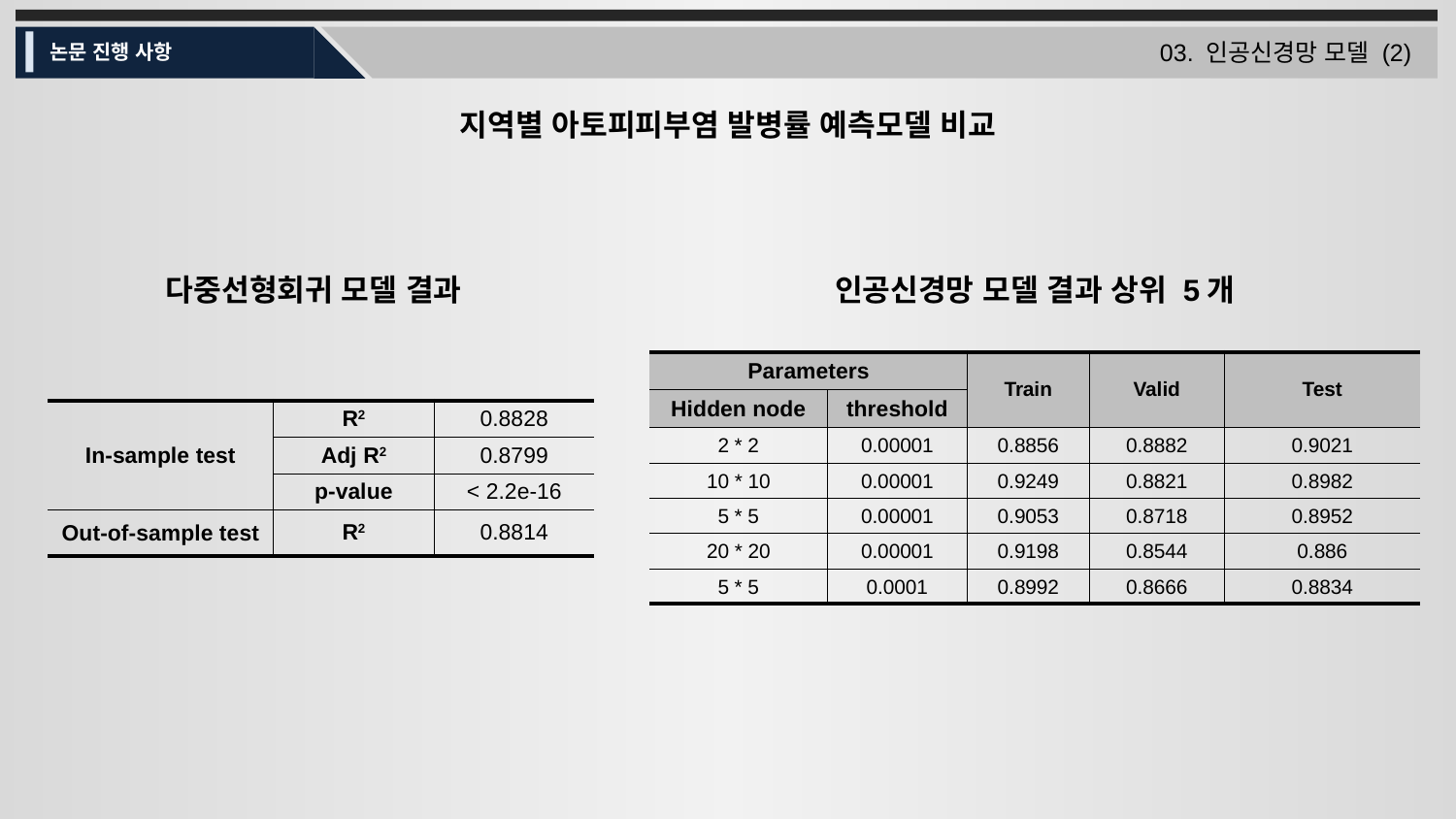

03. 인공신경망 모델 (2)

논문 진행 사항
지역별 아토피피부염 발병률 예측모델 비교
다중선형회귀 모델 결과
인공신경망 모델 결과 상위 5개
| Parameters |  | Train | Valid | Test |
| --- | --- | --- | --- | --- |
| Hidden node | threshold | R2 | R2 | R2 |
| 2 \* 2 | 0.00001 | 0.8856 | 0.8882 | 0.9021 |
| 10 \* 10 | 0.00001 | 0.9249 | 0.8821 | 0.8982 |
| 5 \* 5 | 0.00001 | 0.9053 | 0.8718 | 0.8952 |
| 20 \* 20 | 0.00001 | 0.9198 | 0.8544 | 0.886 |
| 5 \* 5 | 0.0001 | 0.8992 | 0.8666 | 0.8834 |
| In-sample test | R2 | 0.8828 |
| --- | --- | --- |
|  | Adj R2 | 0.8799 |
|  | p-value | < 2.2e-16 |
| Out-of-sample test | R2 | 0.8814 |